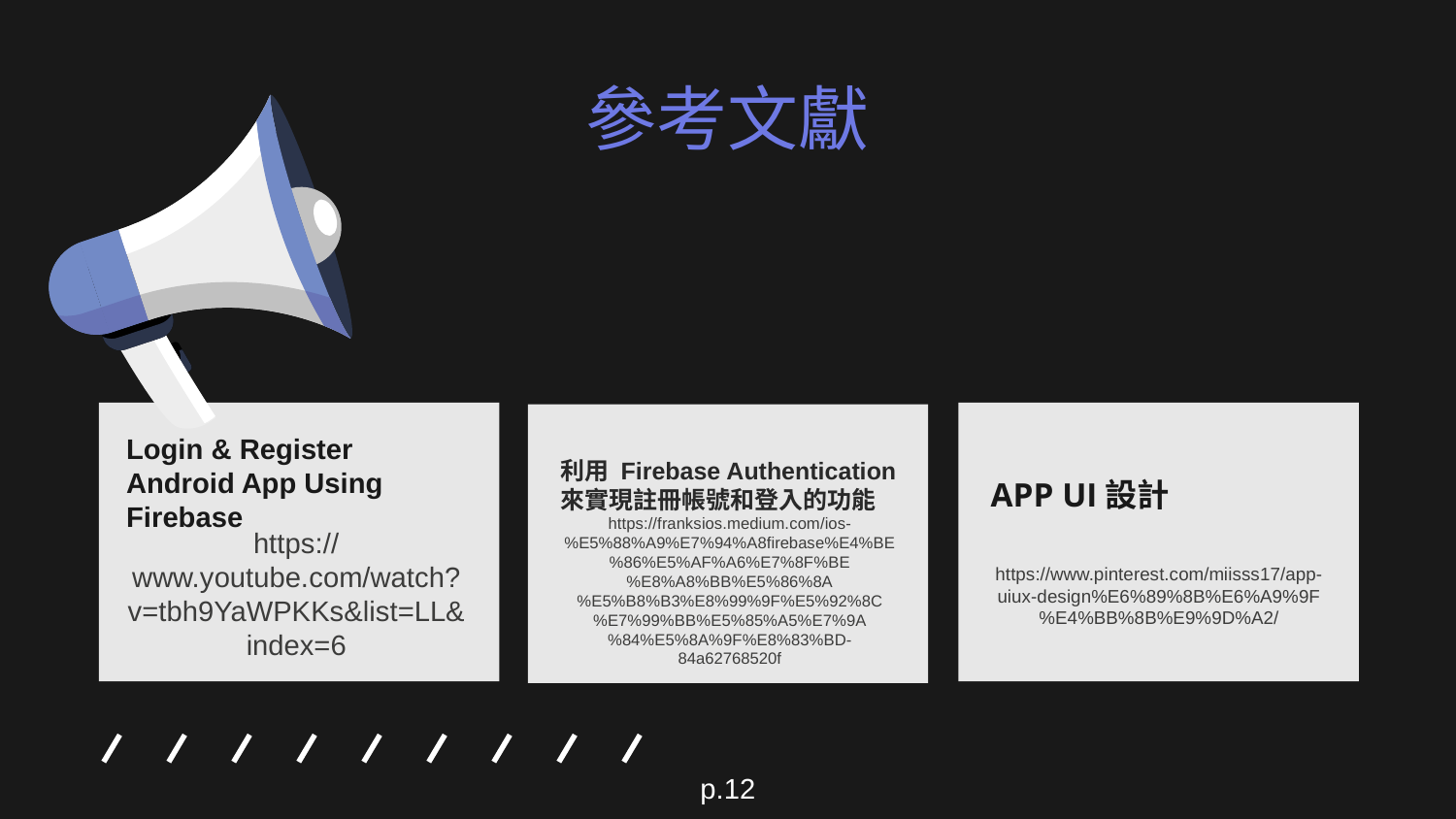

# 參考文獻

利用 Firebase Authentication來實現註冊帳號和登入的功能
APP UI設計
Login & Register Android App Using Firebase
https://franksios.medium.com/ios-%E5%88%A9%E7%94%A8firebase%E4%BE%86%E5%AF%A6%E7%8F%BE%E8%A8%BB%E5%86%8A%E5%B8%B3%E8%99%9F%E5%92%8C%E7%99%BB%E5%85%A5%E7%9A%84%E5%8A%9F%E8%83%BD-84a62768520f
https://www.youtube.com/watch?v=tbh9YaWPKKs&list=LL&index=6
https://www.pinterest.com/miisss17/app-uiux-design%E6%89%8B%E6%A9%9F%E4%BB%8B%E9%9D%A2/

p.12